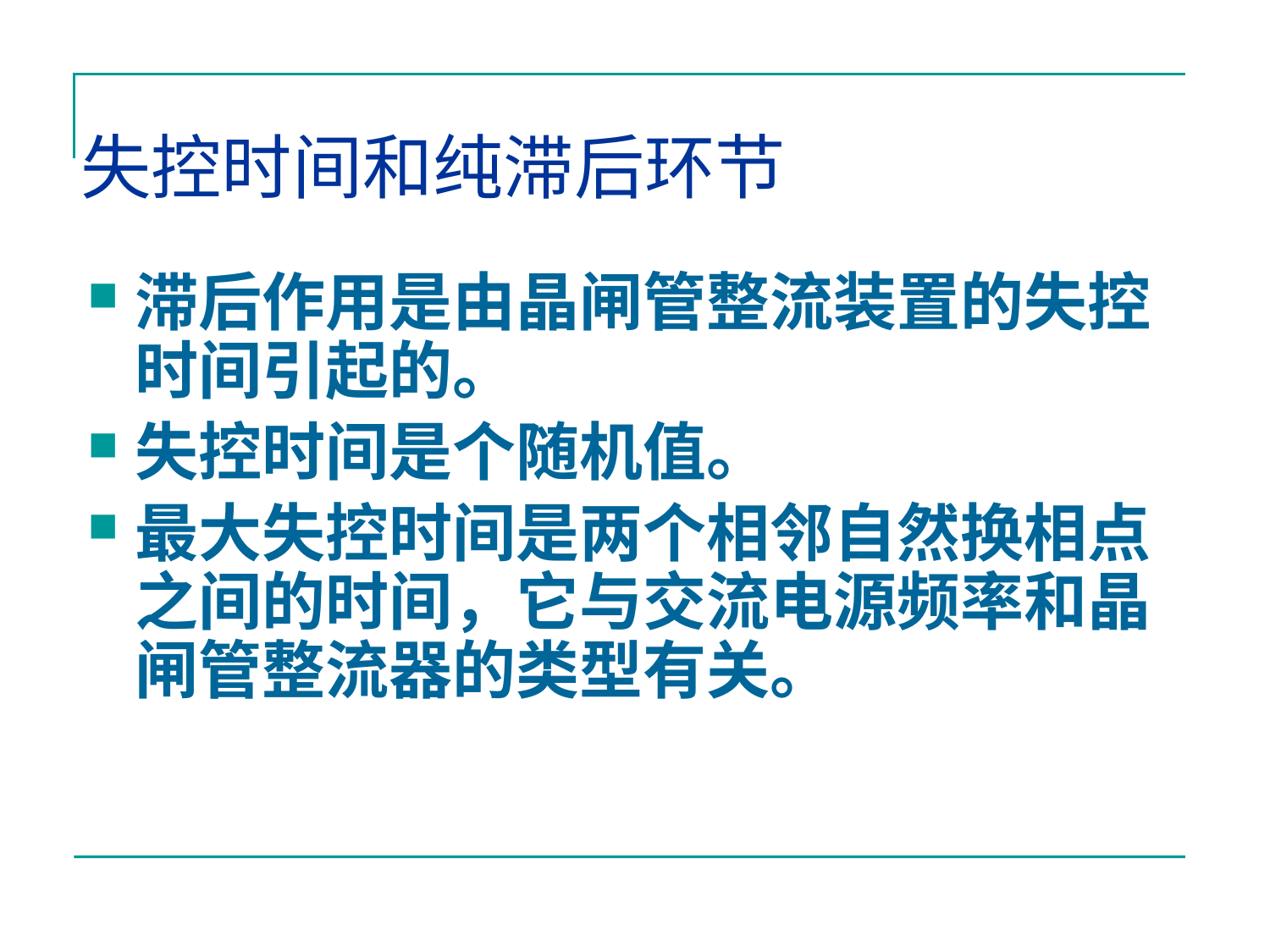

# 失控时间和纯滞后环节
滞后作用是由晶闸管整流装置的失控时间引起的。
失控时间是个随机值。
最大失控时间是两个相邻自然换相点之间的时间，它与交流电源频率和晶闸管整流器的类型有关。